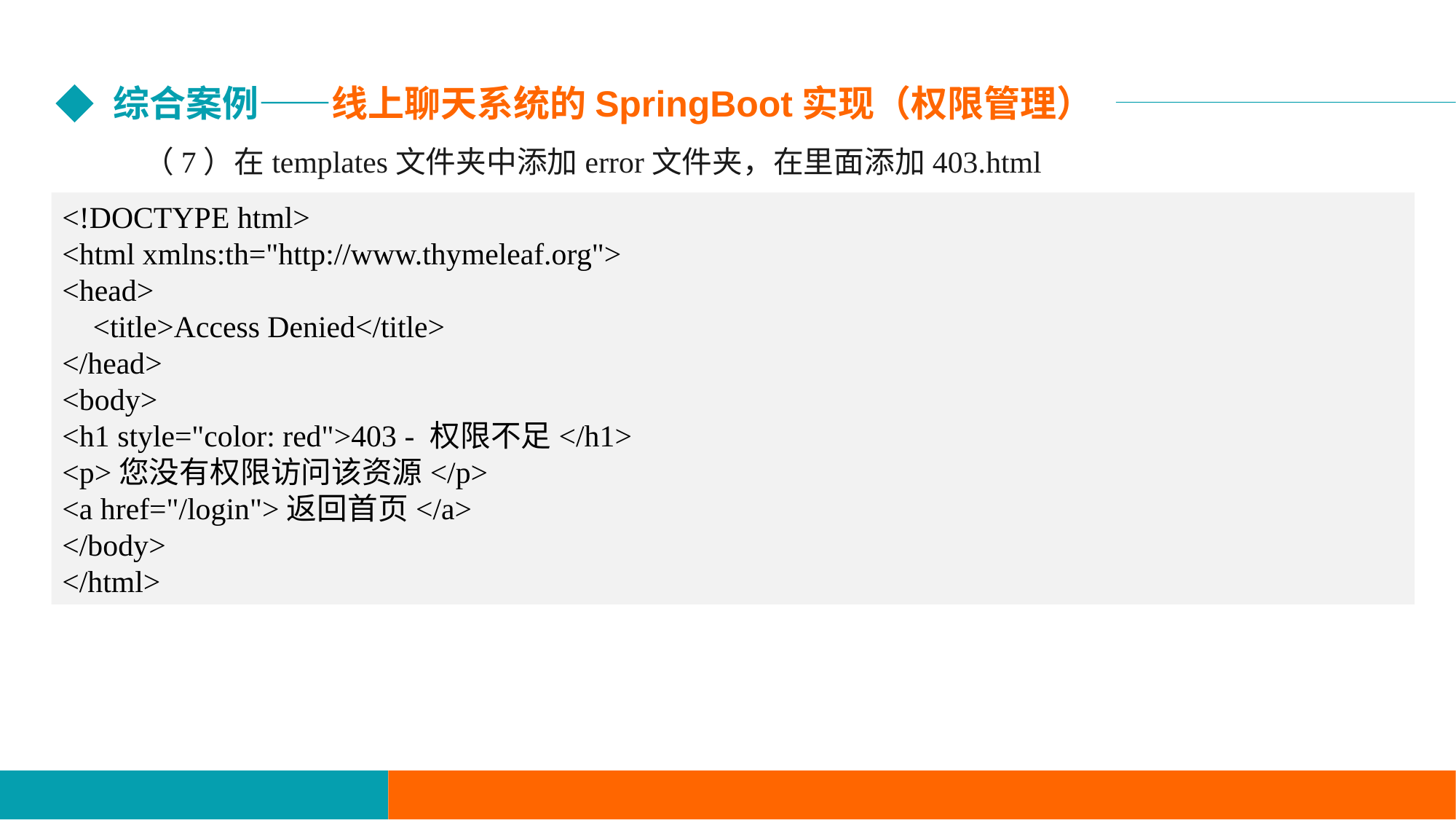

综合案例——线上聊天系统的SpringBoot实现（权限管理）
（7）在templates文件夹中添加error文件夹，在里面添加403.html

<!DOCTYPE html>
<html xmlns:th="http://www.thymeleaf.org">
<head>
    <title>Access Denied</title>
</head>
<body>
<h1 style="color: red">403 - 权限不足</h1>
<p>您没有权限访问该资源</p>
<a href="/login">返回首页</a>
</body>
</html>